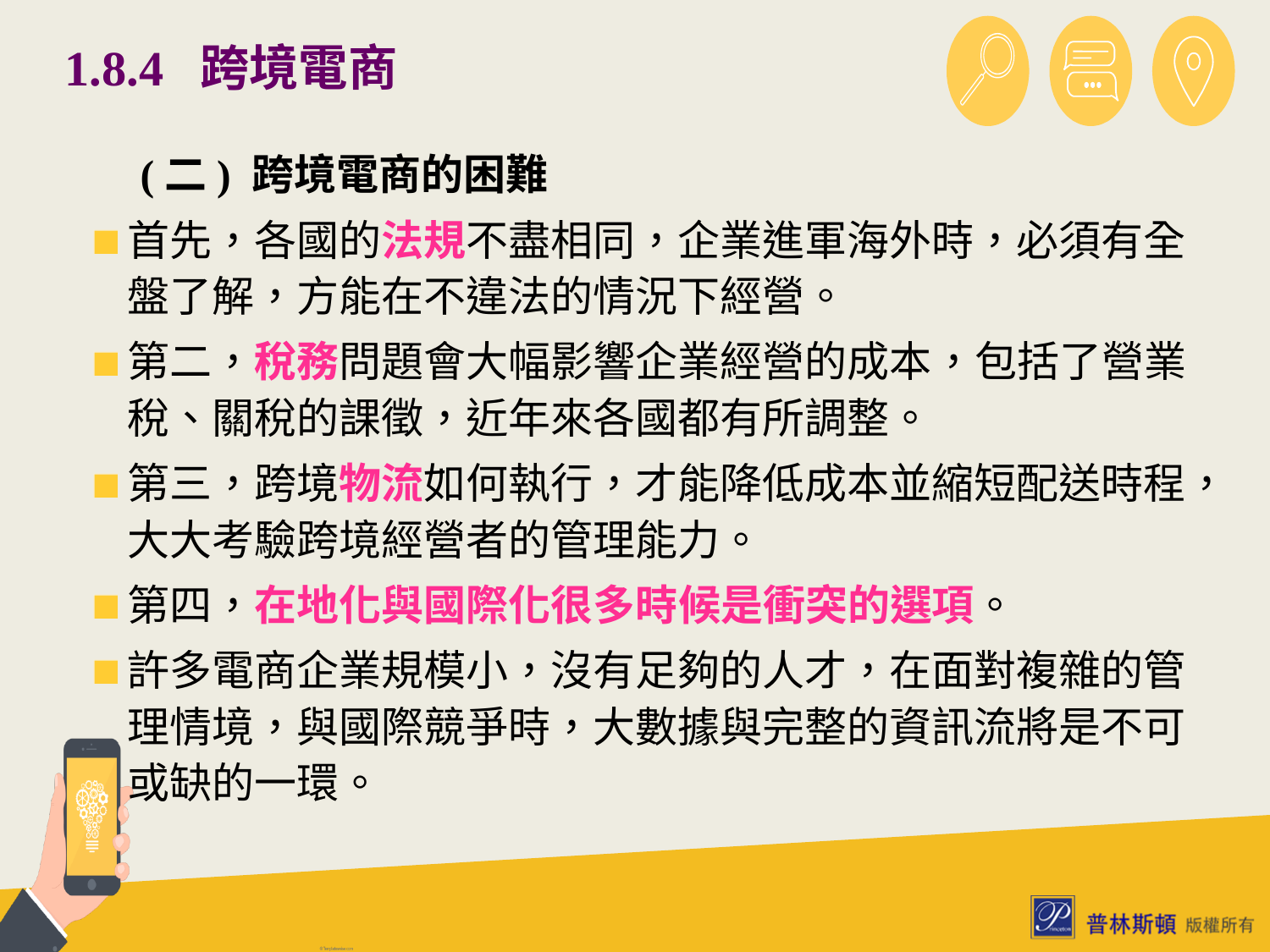

# 1.8.4  跨境電商
　(二) 跨境電商的困難
首先，各國的法規不盡相同，企業進軍海外時，必須有全盤了解，方能在不違法的情況下經營。
第二，稅務問題會大幅影響企業經營的成本，包括了營業稅、關稅的課徵，近年來各國都有所調整。
第三，跨境物流如何執行，才能降低成本並縮短配送時程，大大考驗跨境經營者的管理能力。
第四，在地化與國際化很多時候是衝突的選項。
許多電商企業規模小，沒有足夠的人才，在面對複雜的管理情境，與國際競爭時，大數據與完整的資訊流將是不可或缺的一環。